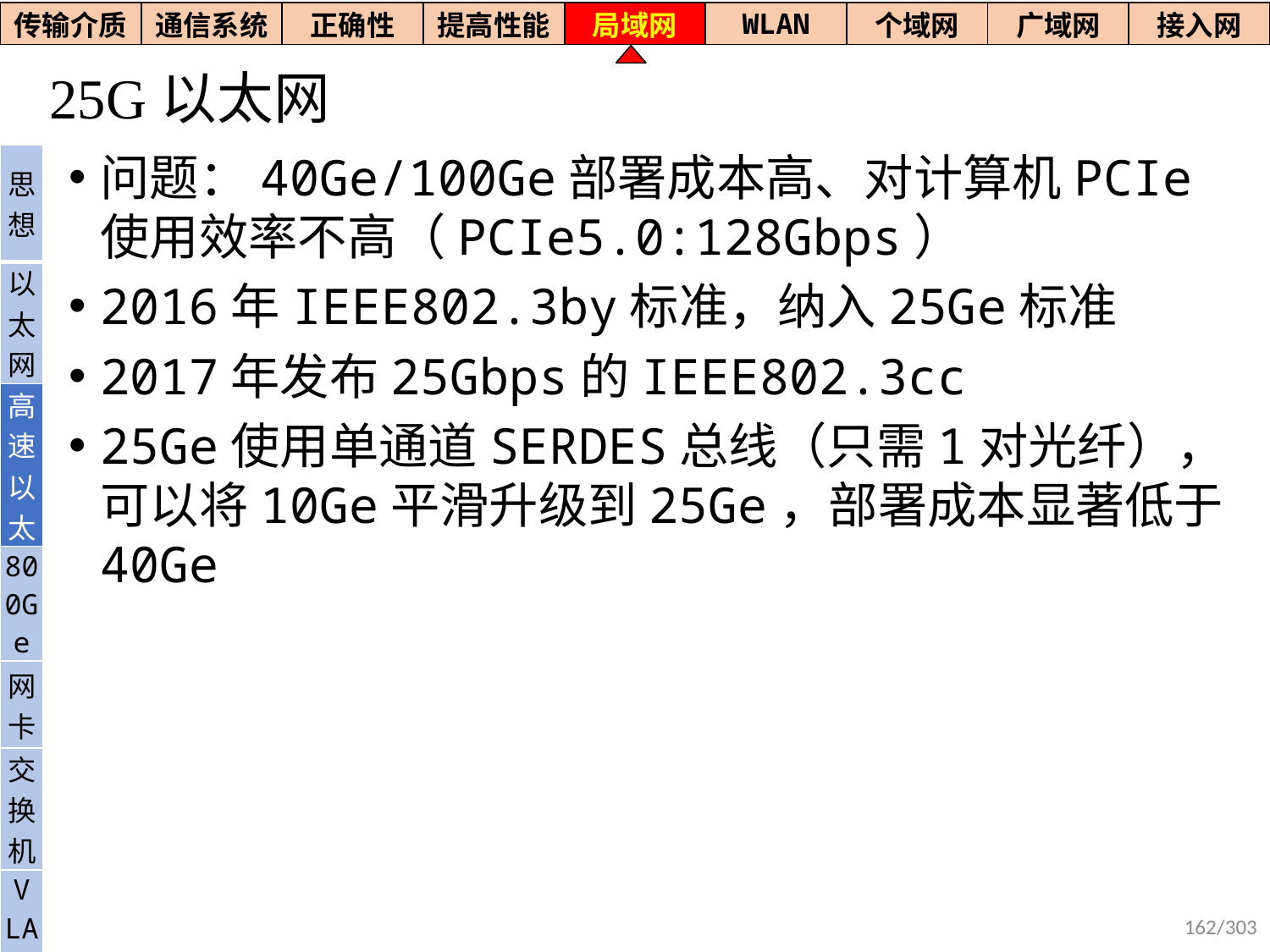

| 传输介质 | 通信系统 | 正确性 | 提高性能 | 局域网 | WLAN | 个域网 | 广域网 | 接入网 |
| --- | --- | --- | --- | --- | --- | --- | --- | --- |

# 25G以太网
问题：40Ge/100Ge部署成本高、对计算机PCIe使用效率不高（PCIe5.0:128Gbps）
2016年IEEE802.3by标准，纳入25Ge标准
2017年发布25Gbps的IEEE802.3cc
25Ge使用单通道SERDES总线（只需1对光纤），可以将10Ge平滑升级到25Ge，部署成本显著低于40Ge

| 思想 |
| --- |
| 以太网 |
| 高速以太 |
| 800Ge |
| 网卡 |
| 交换机 |
| V LAN |
162/303